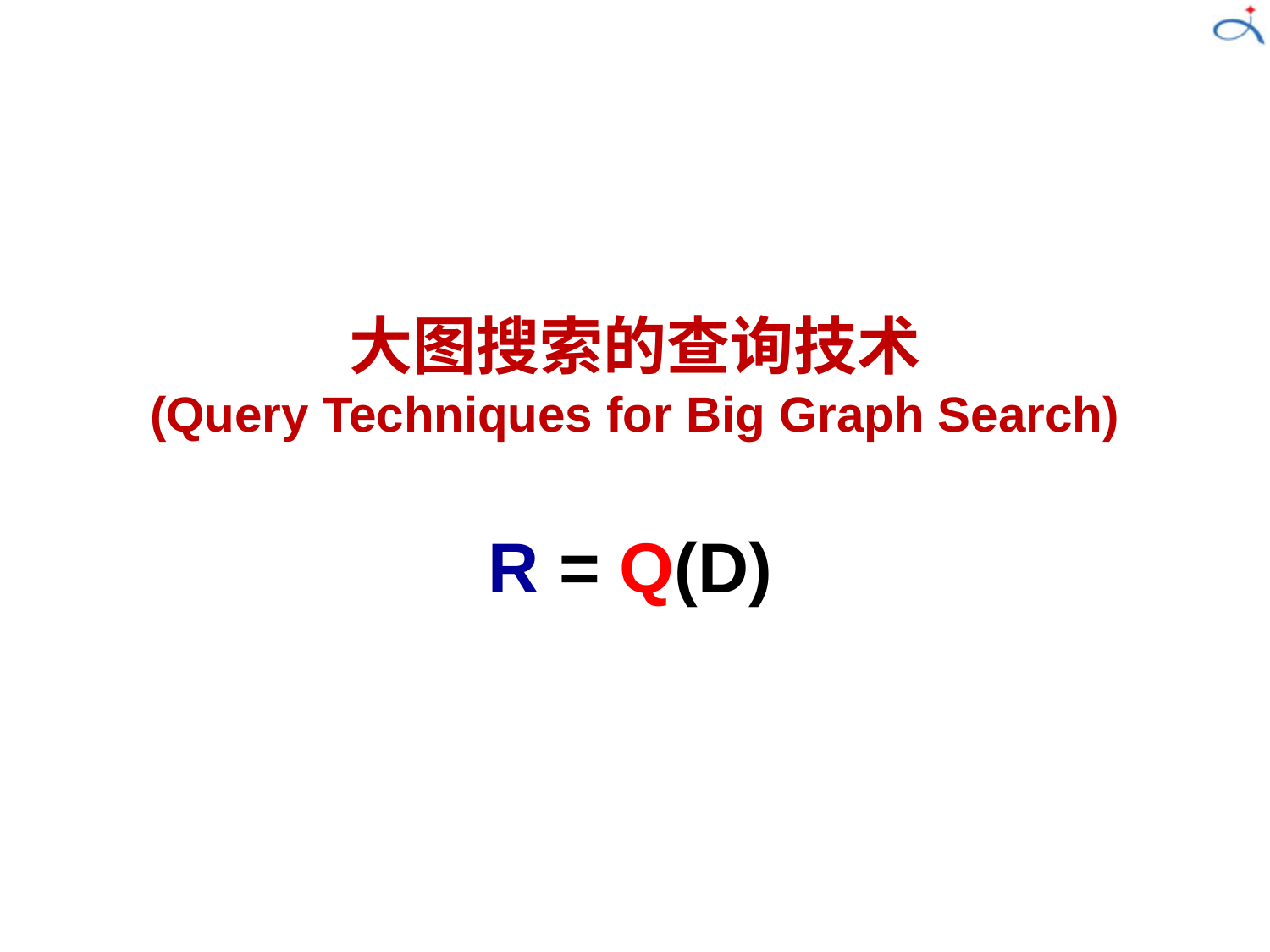

大图搜索的查询技术
(Query Techniques for Big Graph Search)
R = Q(D)